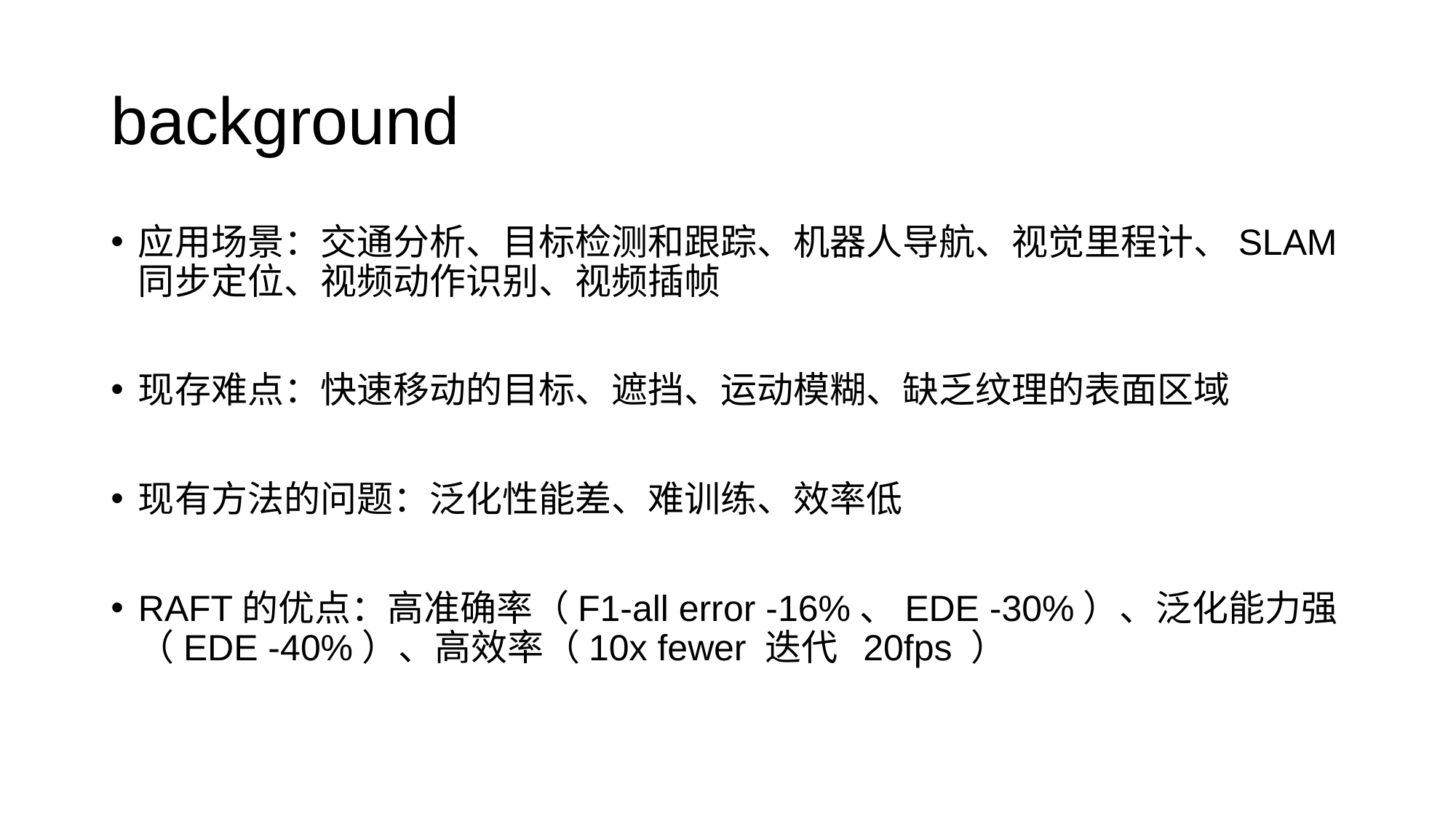

# background
应用场景：交通分析、目标检测和跟踪、机器人导航、视觉里程计、SLAM同步定位、视频动作识别、视频插帧

现存难点：快速移动的目标、遮挡、运动模糊、缺乏纹理的表面区域

现有方法的问题：泛化性能差、难训练、效率低

RAFT的优点：高准确率（F1-all error -16%、EDE -30%）、泛化能力强（EDE -40%）、高效率（10x fewer 迭代  20fps ）